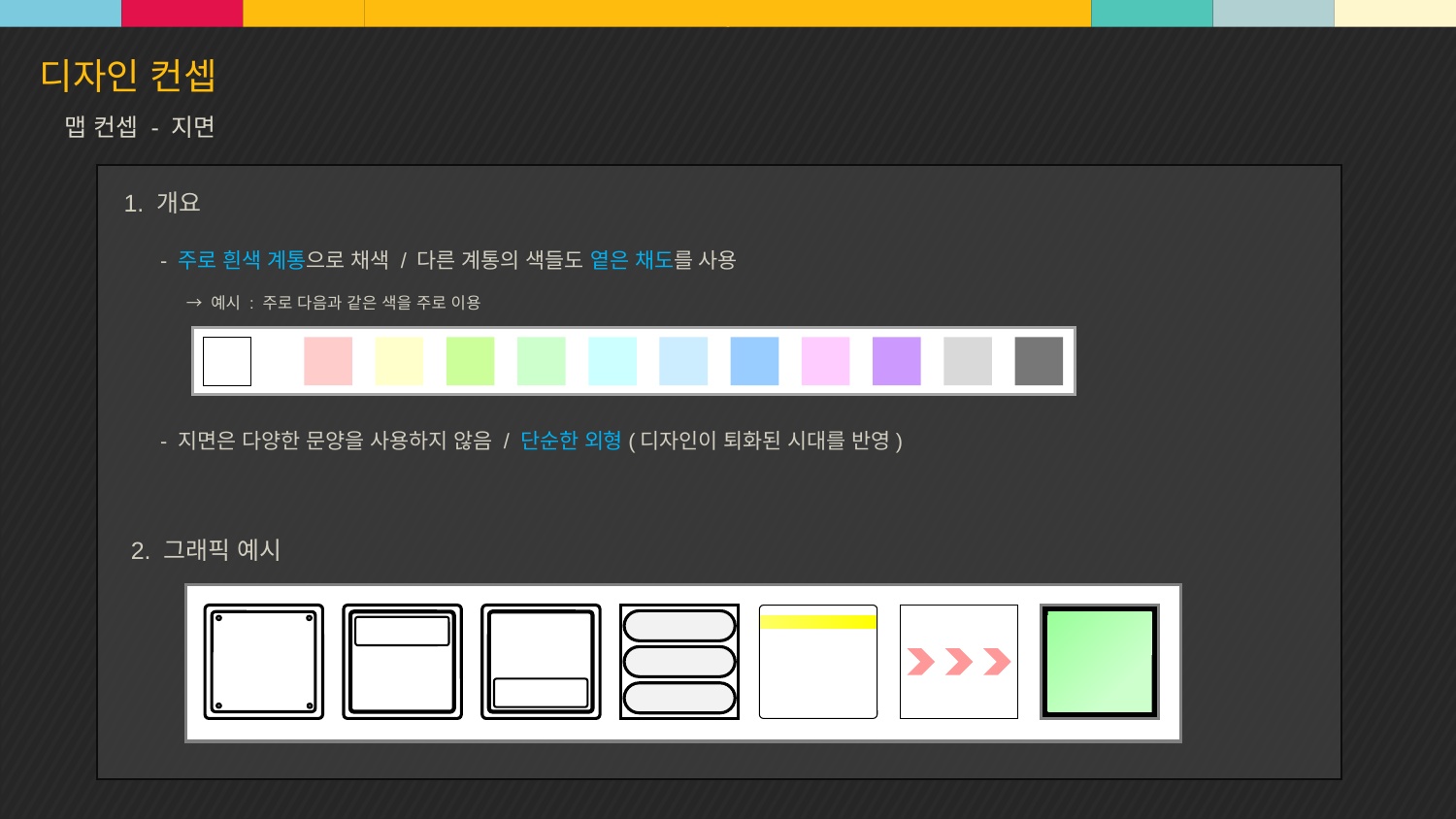

맵 컨셉 - 지면

1. 개요
- 주로 흰색 계통으로 채색 / 다른 계통의 색들도 옅은 채도를 사용
→ 예시 : 주로 다음과 같은 색을 주로 이용

- 지면은 다양한 문양을 사용하지 않음 / 단순한 외형(디자인이 퇴화된 시대를 반영)
2. 그래픽 예시